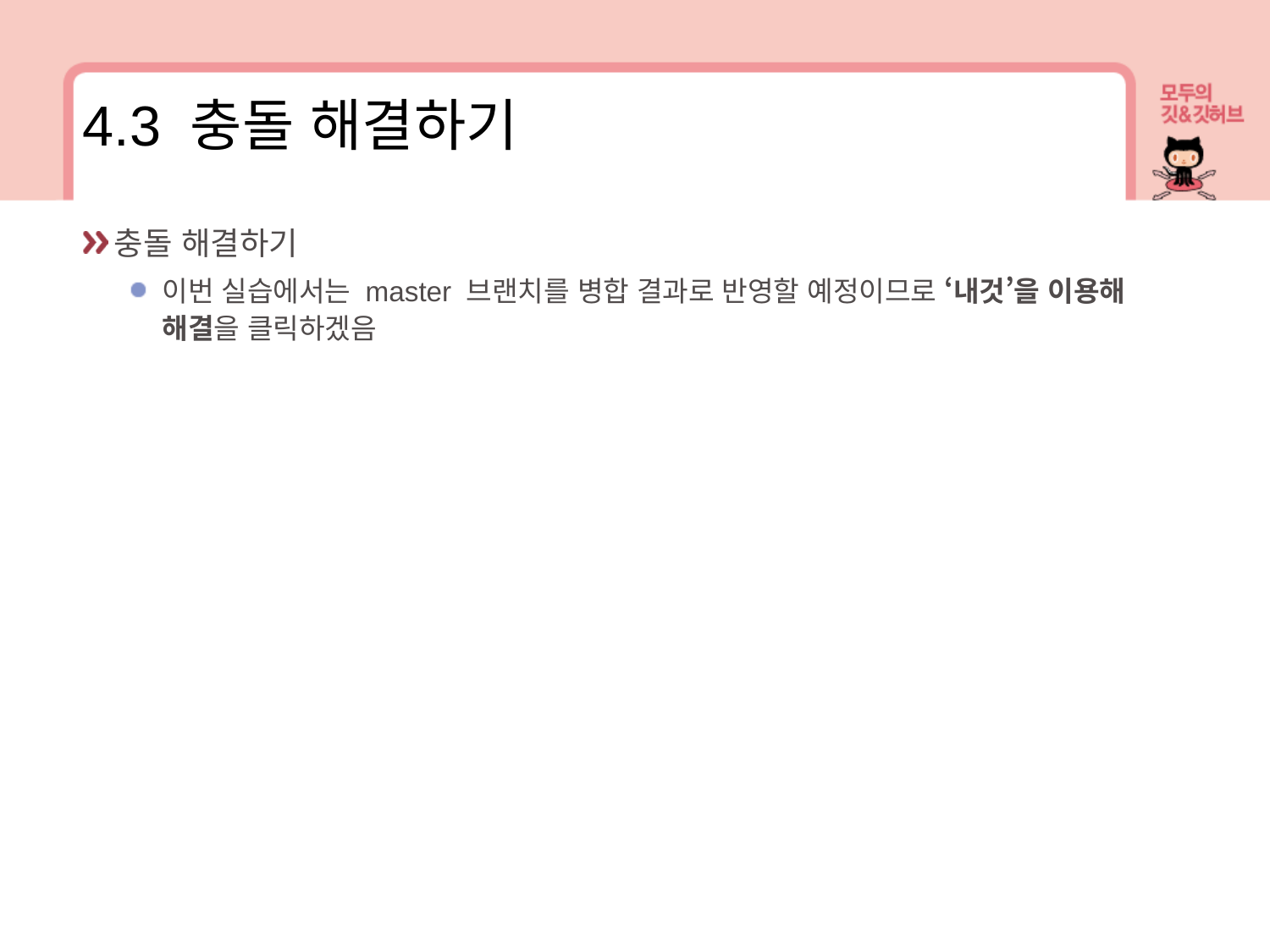

4.3 충돌 해결하기
충돌 해결하기
이번 실습에서는 master 브랜치를 병합 결과로 반영할 예정이므로 ‘내것’을 이용해 해결을 클릭하겠음